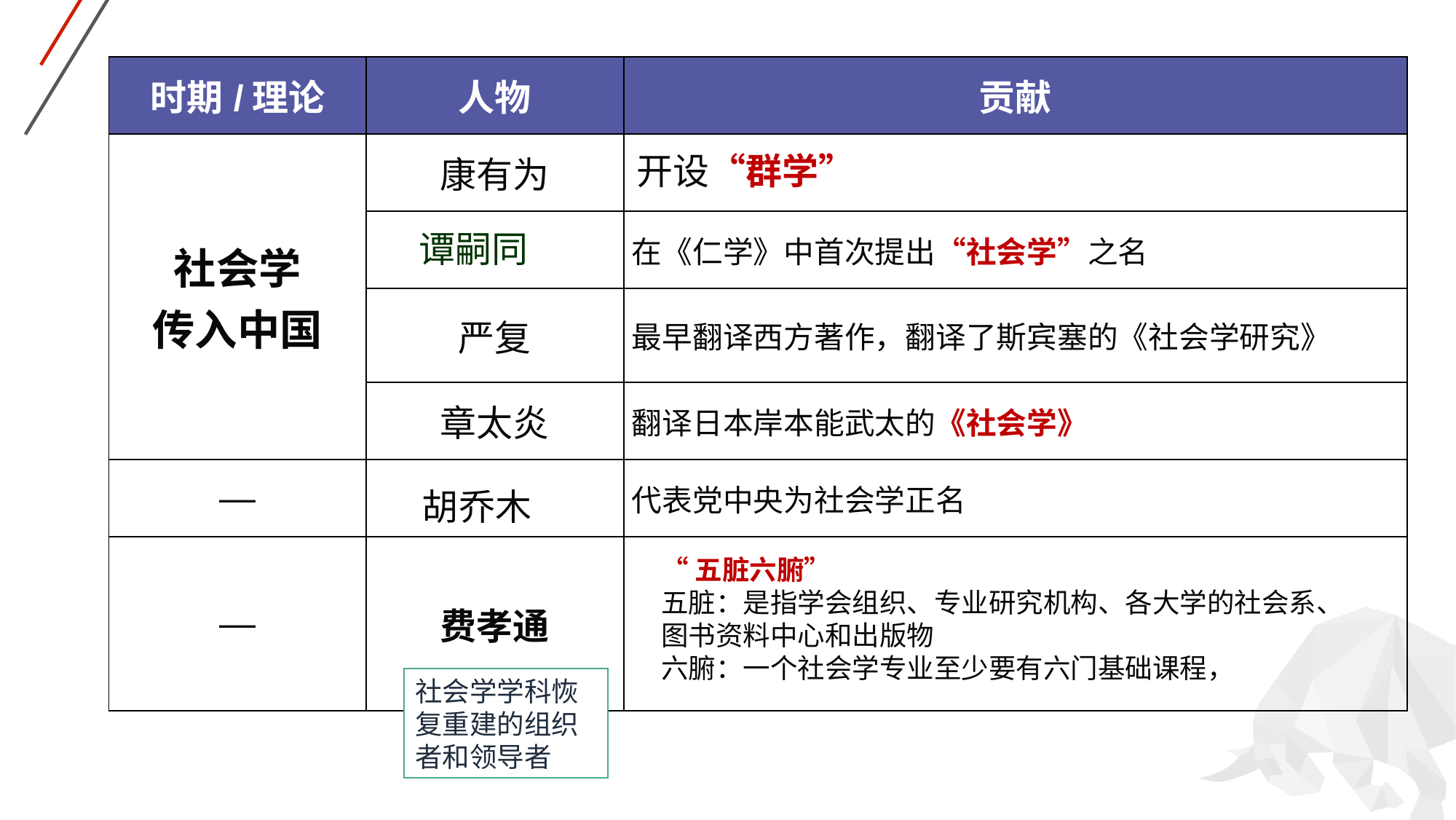

| 时期/理论 | 人物 | 贡献 |
| --- | --- | --- |
| 社会学 传入中国 | 康有为 |  |
|  |  | 在《仁学》中首次提出“社会学”之名 |
|  | 严复 | 最早翻译西方著作，翻译了斯宾塞的《社会学研究》 |
|  | 章太炎 | 翻译日本岸本能武太的《社会学》 |
| — |  | 代表党中央为社会学正名 |
| — | 费孝通 |  |
开设“群学”
谭嗣同
胡乔木
“五脏六腑”
五脏：是指学会组织、专业研究机构、各大学的社会系、图书资料中心和出版物
六腑：一个社会学专业至少要有六门基础课程，

社会学学科恢复重建的组织者和领导者